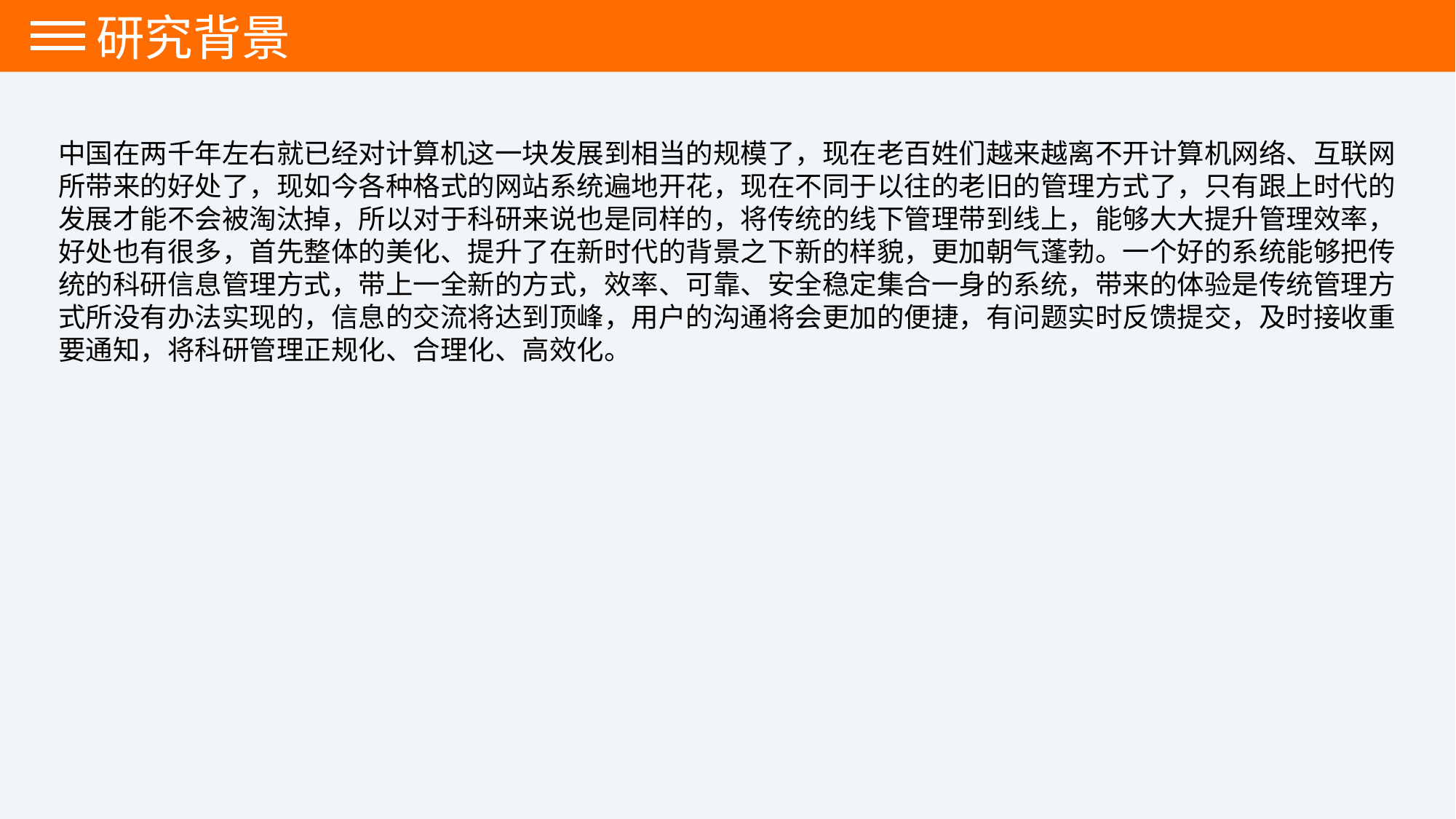

研究背景
中国在两千年左右就已经对计算机这一块发展到相当的规模了，现在老百姓们越来越离不开计算机网络、互联网所带来的好处了，现如今各种格式的网站系统遍地开花，现在不同于以往的老旧的管理方式了，只有跟上时代的发展才能不会被淘汰掉，所以对于科研来说也是同样的，将传统的线下管理带到线上，能够大大提升管理效率，好处也有很多，首先整体的美化、提升了在新时代的背景之下新的样貌，更加朝气蓬勃。一个好的系统能够把传统的科研信息管理方式，带上一全新的方式，效率、可靠、安全稳定集合一身的系统，带来的体验是传统管理方式所没有办法实现的，信息的交流将达到顶峰，用户的沟通将会更加的便捷，有问题实时反馈提交，及时接收重要通知，将科研管理正规化、合理化、高效化。